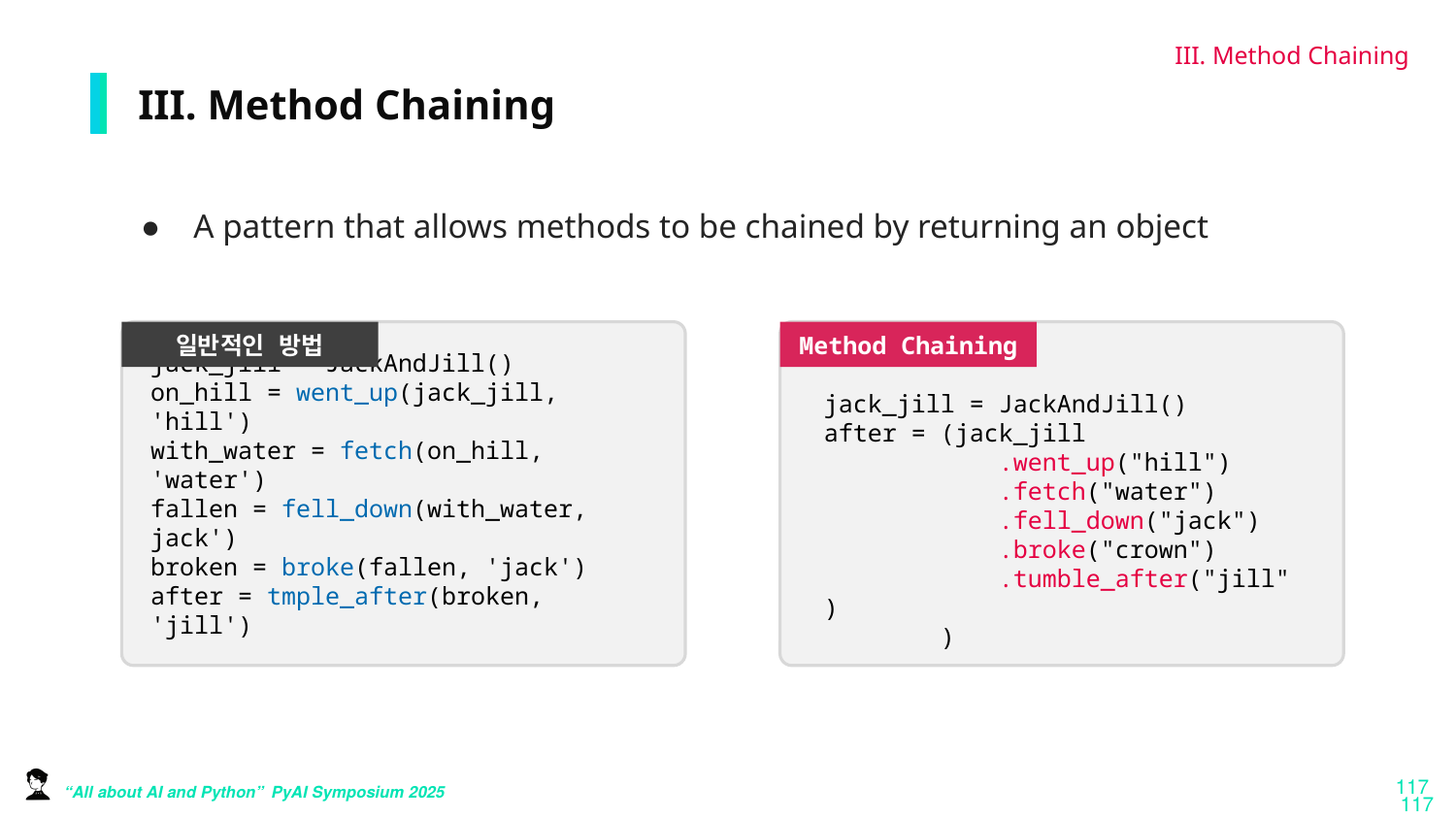

III. Method Chaining
# III. Method Chaining
A pattern that allows methods to be chained by returning an object

일반적인 방법

Method Chaining
jack_jill = JackAndJill()
after = (jack_jill
            .went_up("hill")
            .fetch("water")
            .fell_down("jack")
            .broke("crown")
            .tumble_after("jill")
        )
jack_jill = JackAndJill()
on_hill = went_up(jack_jill, 'hill')
with_water = fetch(on_hill, 'water')
fallen = fell_down(with_water, jack')
broken = broke(fallen, 'jack')
after = tmple_after(broken, 'jill')
117
117